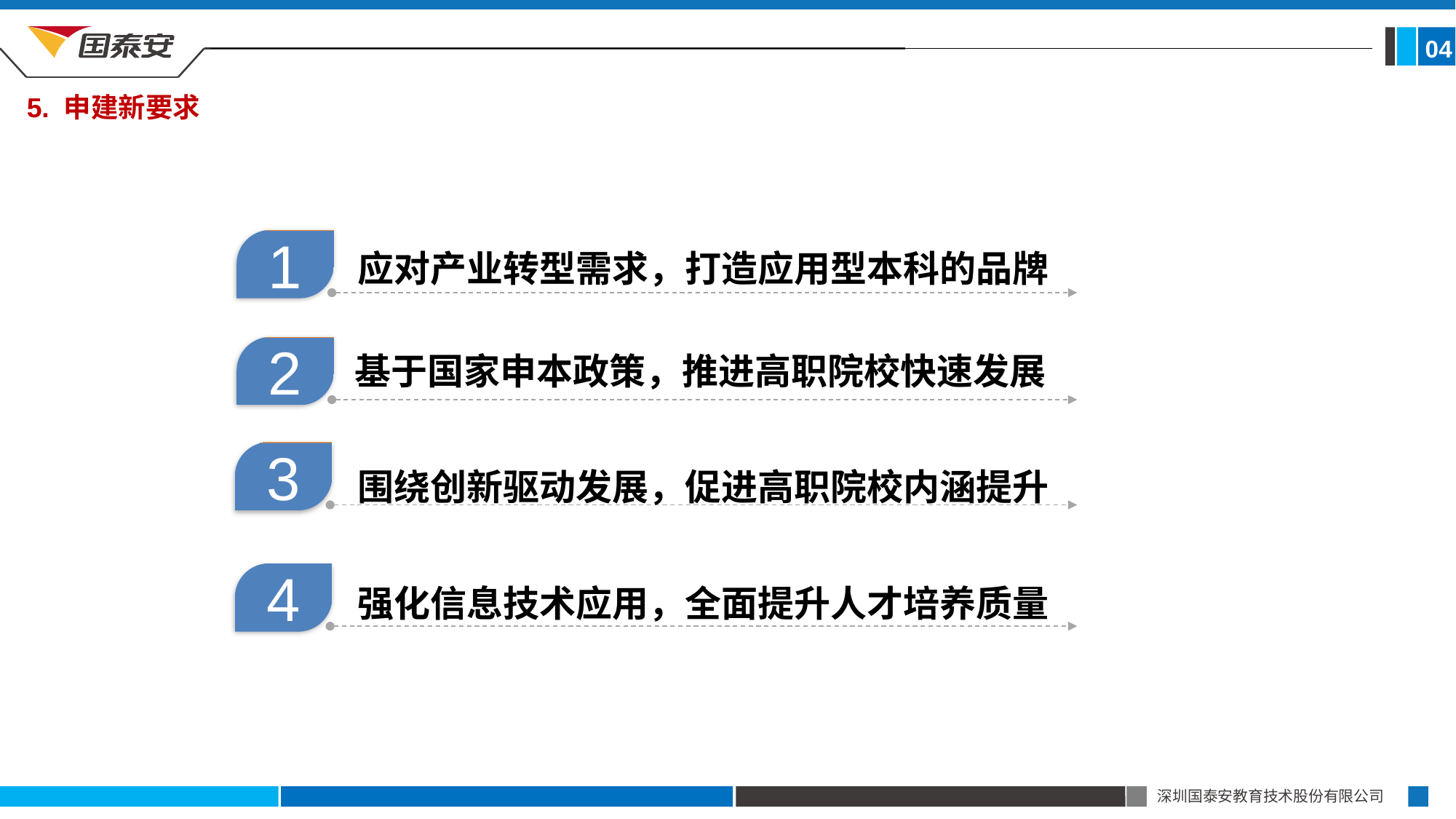

04
5. 申建新要求
1
2
3
4
应对产业转型需求，打造应用型本科的品牌
基于国家申本政策，推进高职院校快速发展
围绕创新驱动发展，促进高职院校内涵提升
强化信息技术应用，全面提升人才培养质量